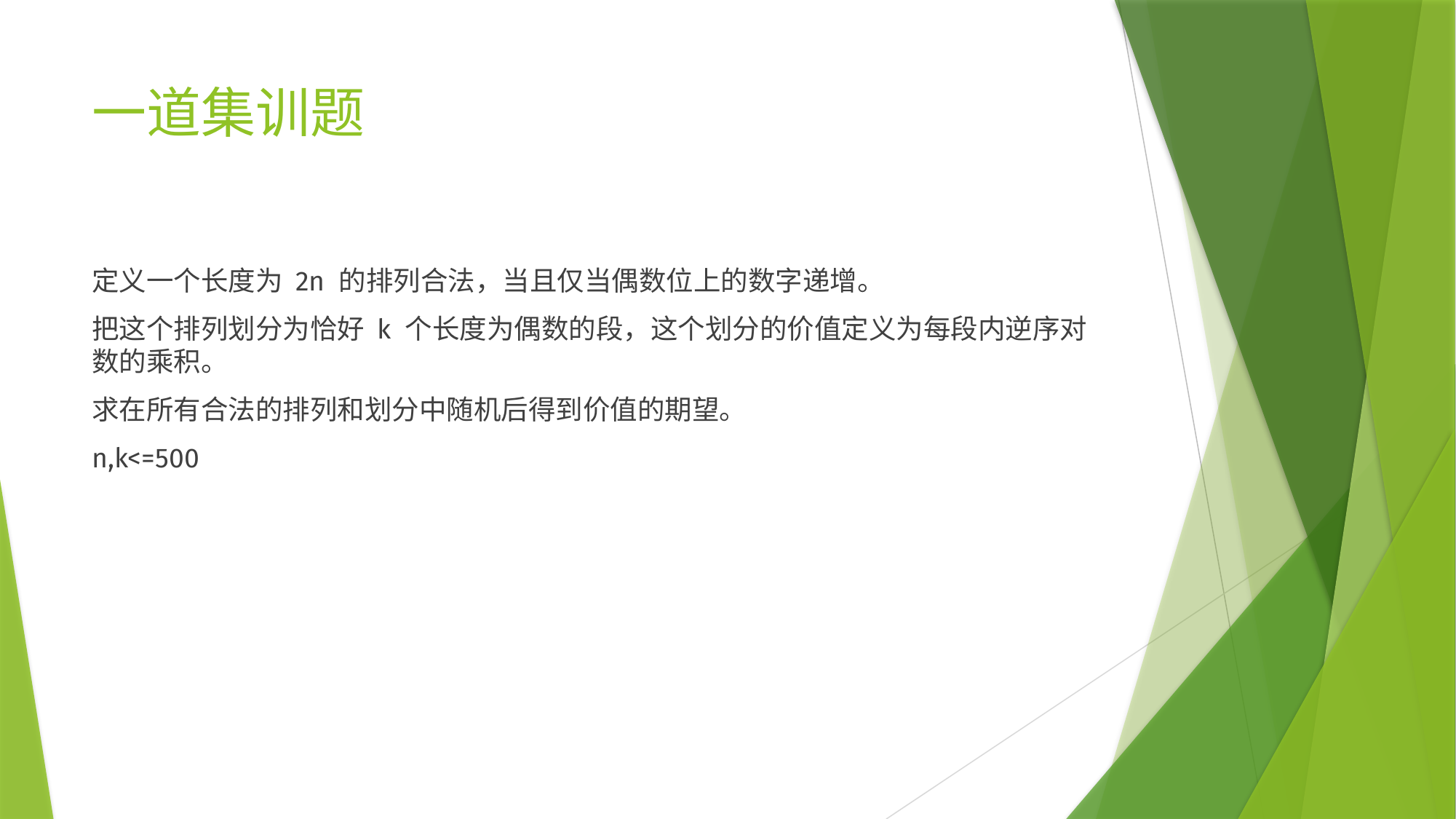

# 一道集训题
定义一个长度为 2n 的排列合法，当且仅当偶数位上的数字递增。
把这个排列划分为恰好 k 个长度为偶数的段，这个划分的价值定义为每段内逆序对数的乘积。
求在所有合法的排列和划分中随机后得到价值的期望。
n,k<=500